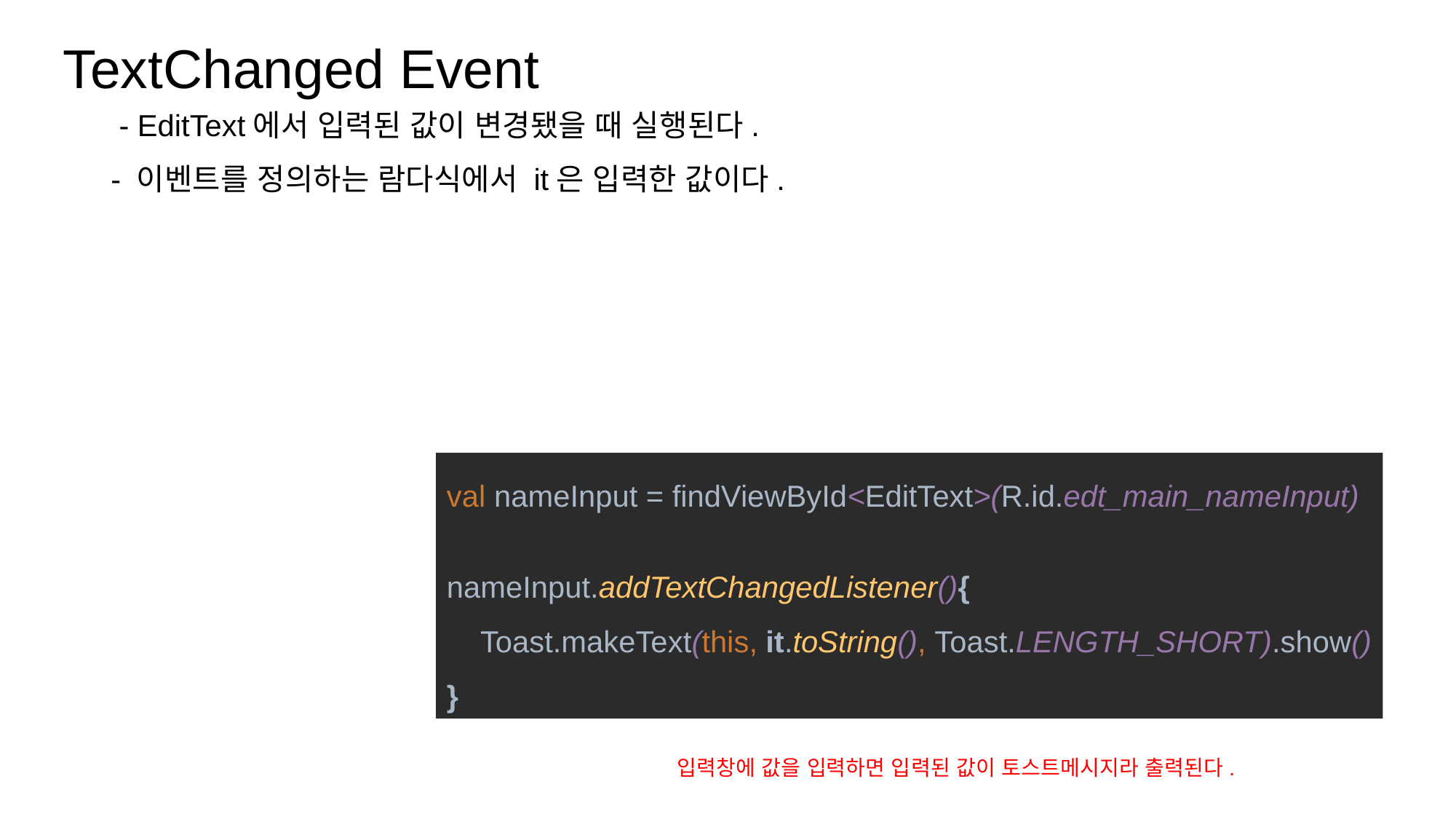

TextChanged Event
나눔스퀘어OTF ExtraBold
- EditText에서 입력된 값이 변경됐을 때 실행된다.
나눔스퀘어OTF Bold
- 이벤트를 정의하는 람다식에서 it은 입력한 값이다.
나눔스퀘어OTF
나눔스퀘어_ac ExtraBold
나눔스퀘어_ac Bold
나눔스퀘어_ac
val nameInput = findViewById<EditText>(R.id.edt_main_nameInput)
nameInput.addTextChangedListener(){
    Toast.makeText(this, it.toString(), Toast.LENGTH_SHORT).show()
}
나눔스퀘어 ExtraBold
나눔스퀘어 Bold
나눔스퀘어
실행 화면
XML
나눔스퀘어 Light
Kotlin
입력창에 값을 입력하면 입력된 값이 토스트메시지라 출력된다.